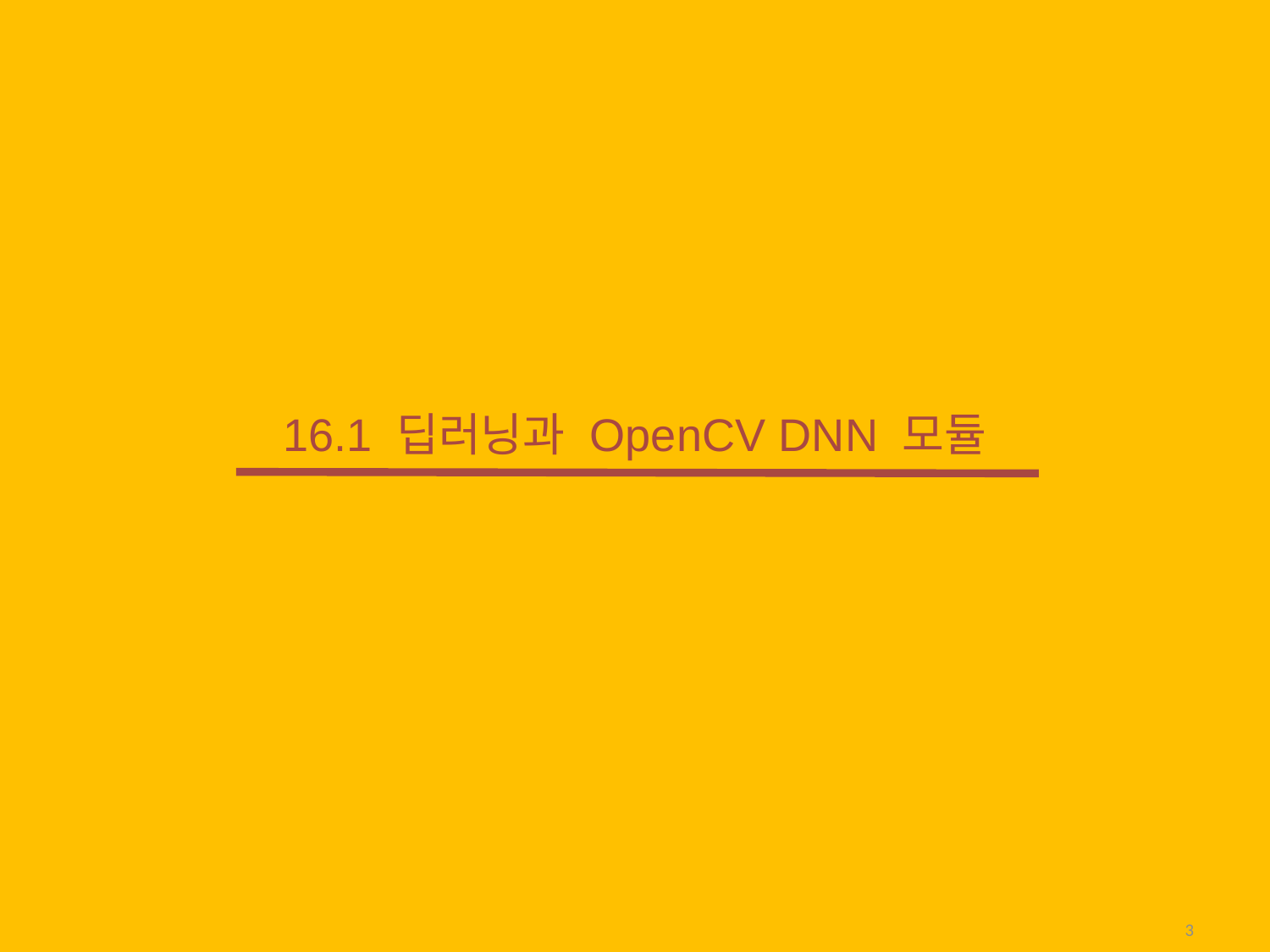

# 16.1 딥러닝과 OpenCV DNN 모듈
3